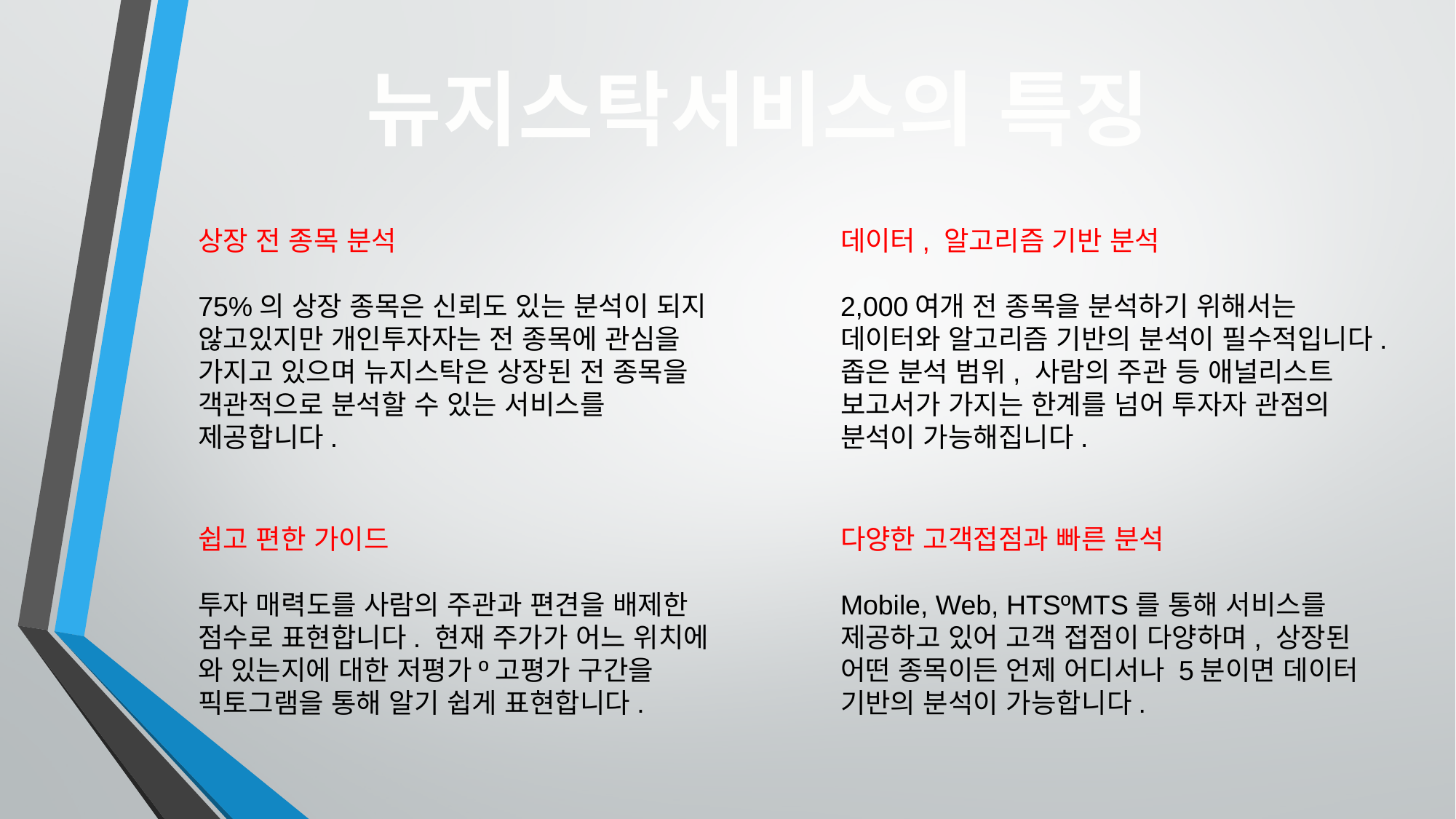

뉴지스탁서비스의 특징
상장 전 종목 분석

75%의 상장 종목은 신뢰도 있는 분석이 되지 않고있지만 개인투자자는 전 종목에 관심을 가지고 있으며 뉴지스탁은 상장된 전 종목을 객관적으로 분석할 수 있는 서비스를 제공합니다.
데이터, 알고리즘 기반 분석

2,000여개 전 종목을 분석하기 위해서는 데이터와 알고리즘 기반의 분석이 필수적입니다. 좁은 분석 범위, 사람의 주관 등 애널리스트 보고서가 가지는 한계를 넘어 투자자 관점의 분석이 가능해집니다.
쉽고 편한 가이드

투자 매력도를 사람의 주관과 편견을 배제한 점수로 표현합니다. 현재 주가가 어느 위치에 와 있는지에 대한 저평가º고평가 구간을 픽토그램을 통해 알기 쉽게 표현합니다.
다양한 고객접점과 빠른 분석

Mobile, Web, HTSºMTS를 통해 서비스를 제공하고 있어 고객 접점이 다양하며, 상장된 어떤 종목이든 언제 어디서나 5분이면 데이터 기반의 분석이 가능합니다.